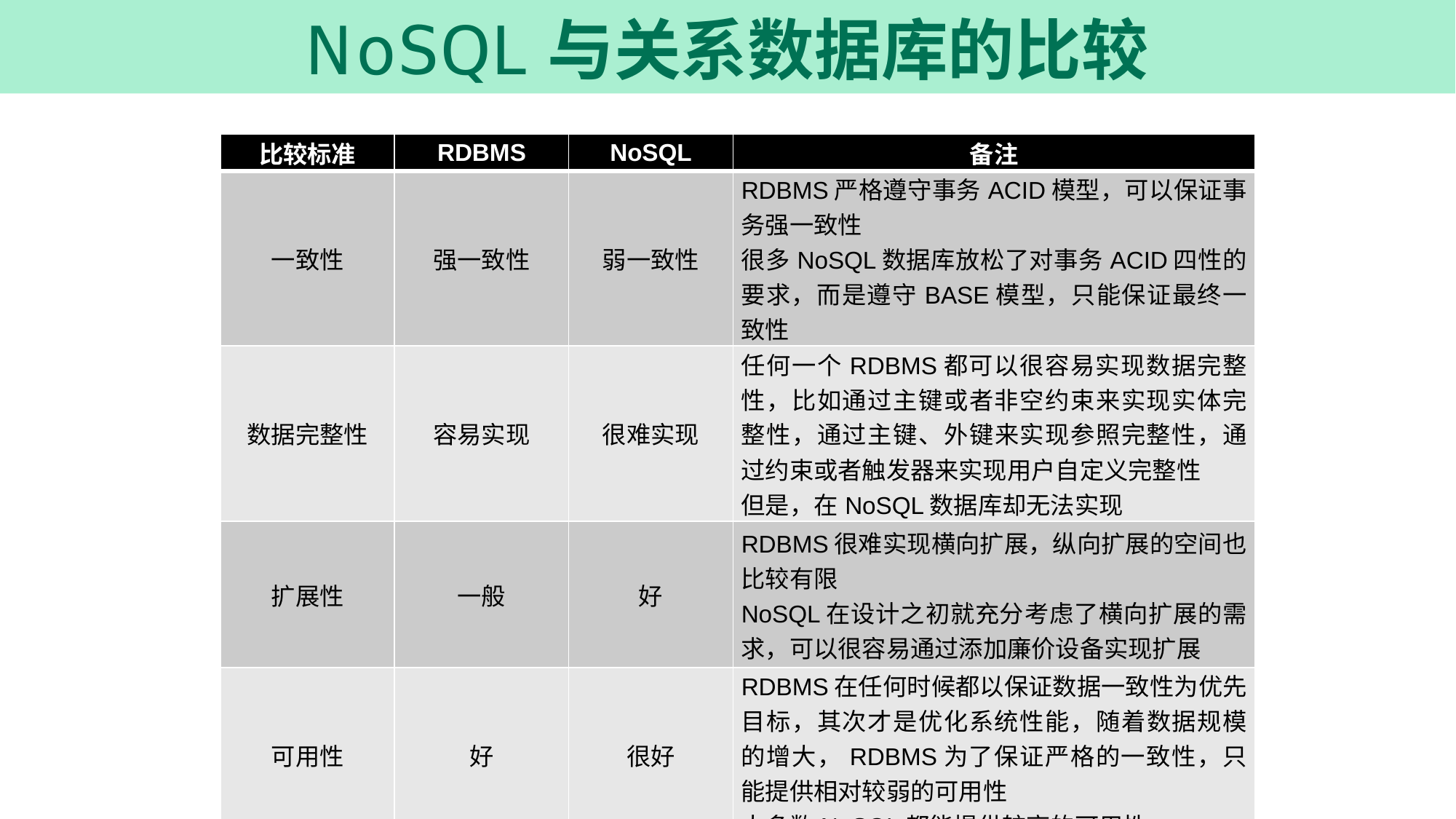

# NoSQL与关系数据库的比较
| 比较标准 | RDBMS | NoSQL | 备注 |
| --- | --- | --- | --- |
| 一致性 | 强一致性 | 弱一致性 | RDBMS严格遵守事务ACID模型，可以保证事务强一致性 很多NoSQL数据库放松了对事务ACID四性的要求，而是遵守BASE模型，只能保证最终一致性 |
| 数据完整性 | 容易实现 | 很难实现 | 任何一个RDBMS都可以很容易实现数据完整性，比如通过主键或者非空约束来实现实体完整性，通过主键、外键来实现参照完整性，通过约束或者触发器来实现用户自定义完整性 但是，在NoSQL数据库却无法实现 |
| 扩展性 | 一般 | 好 | RDBMS很难实现横向扩展，纵向扩展的空间也比较有限 NoSQL在设计之初就充分考虑了横向扩展的需求，可以很容易通过添加廉价设备实现扩展 |
| 可用性 | 好 | 很好 | RDBMS在任何时候都以保证数据一致性为优先目标，其次才是优化系统性能，随着数据规模的增大，RDBMS为了保证严格的一致性，只能提供相对较弱的可用性 大多数NoSQL都能提供较高的可用性 |